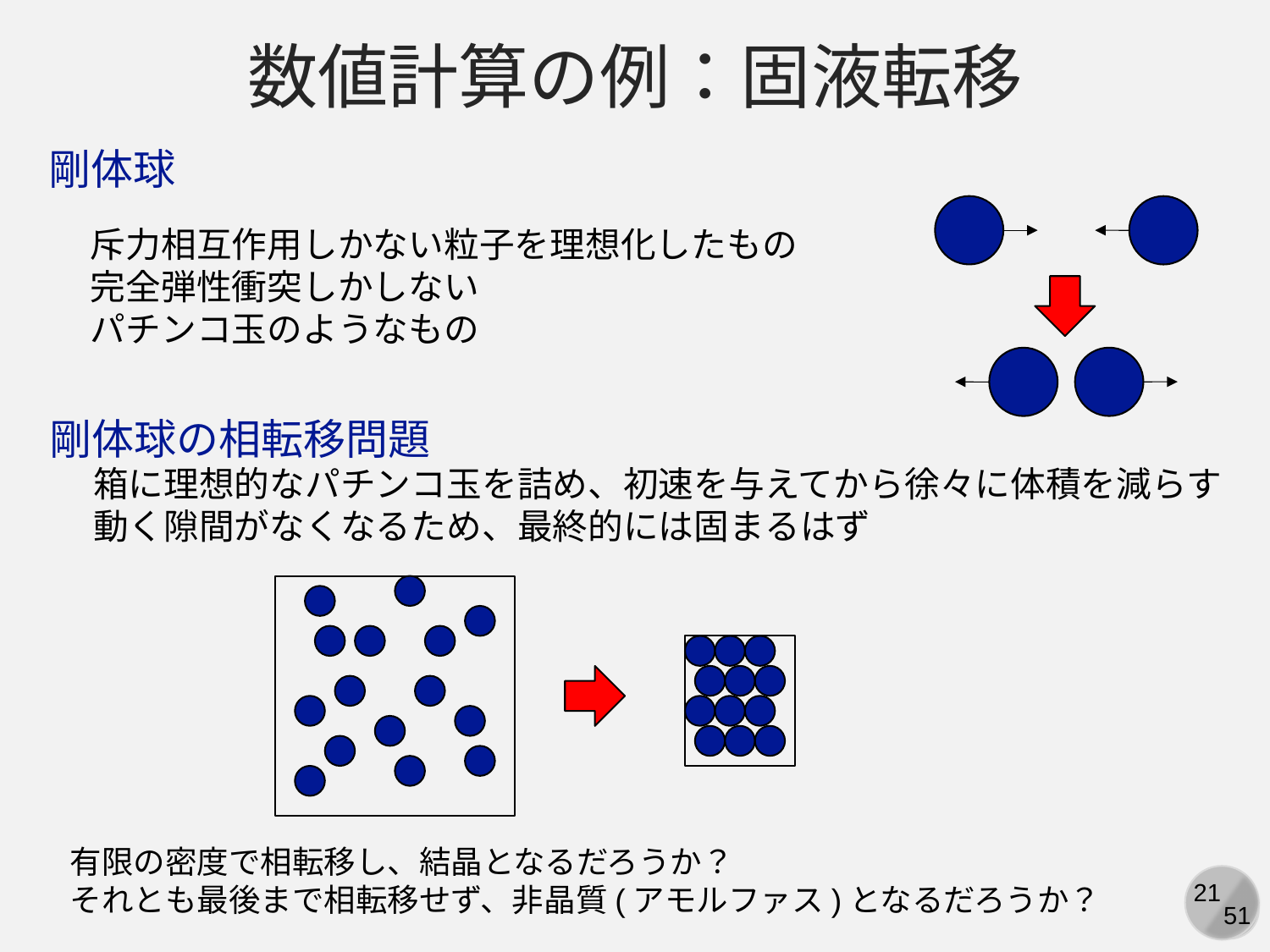

数値計算の例：固液転移
剛体球

斥力相互作用しかない粒子を理想化したもの
完全弾性衝突しかしない
パチンコ玉のようなもの

剛体球の相転移問題
箱に理想的なパチンコ玉を詰め、初速を与えてから徐々に体積を減らす
動く隙間がなくなるため、最終的には固まるはず

有限の密度で相転移し、結晶となるだろうか？
それとも最後まで相転移せず、非晶質(アモルファス)となるだろうか？